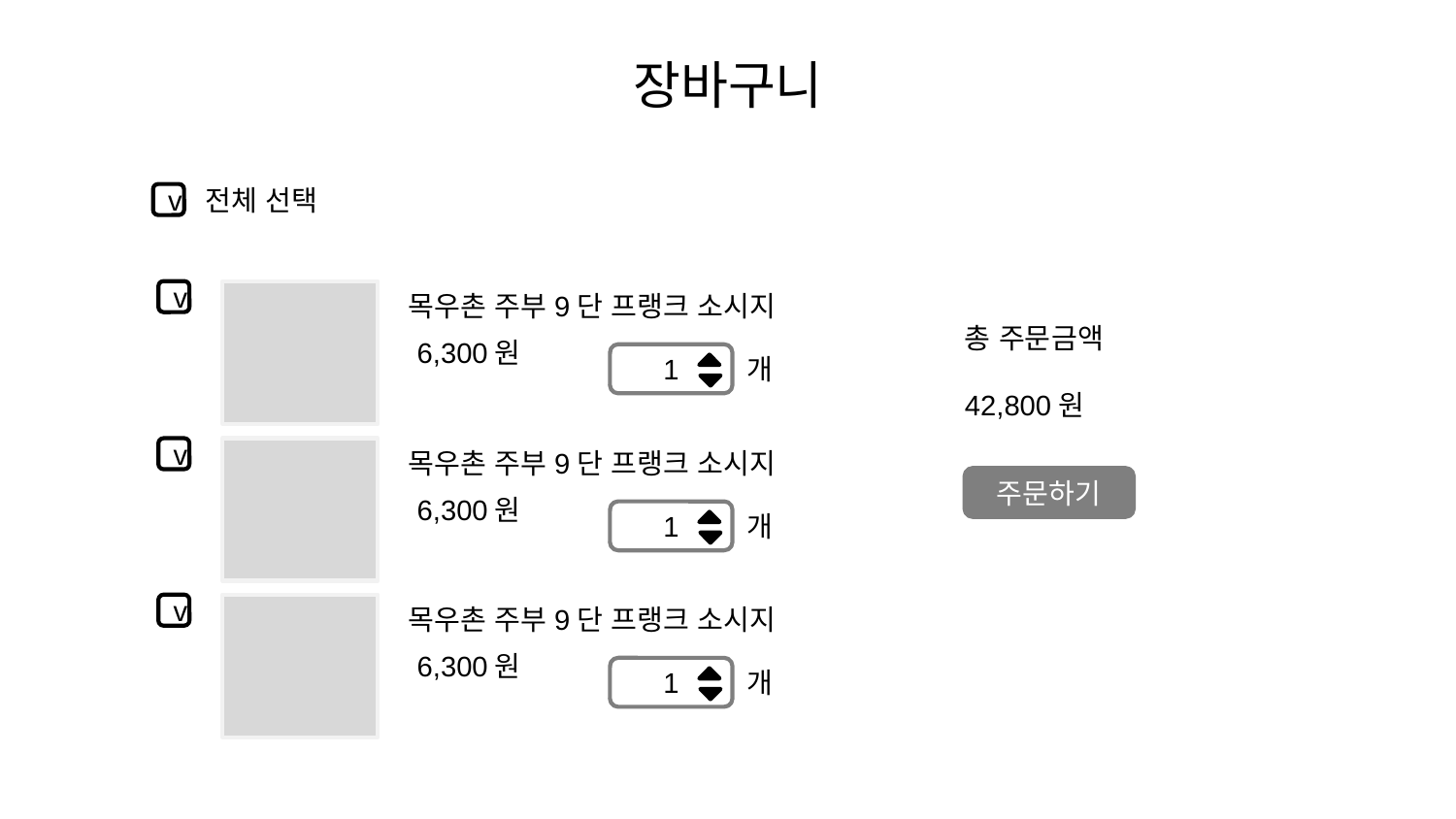

# 장바구니
전체 선택
v
v

목우촌 주부9단 프랭크 소시지
총 주문금액
6,300원
1
개

42,800원
v

목우촌 주부9단 프랭크 소시지
주문하기
6,300원
1
개

v

목우촌 주부9단 프랭크 소시지
6,300원
1
개